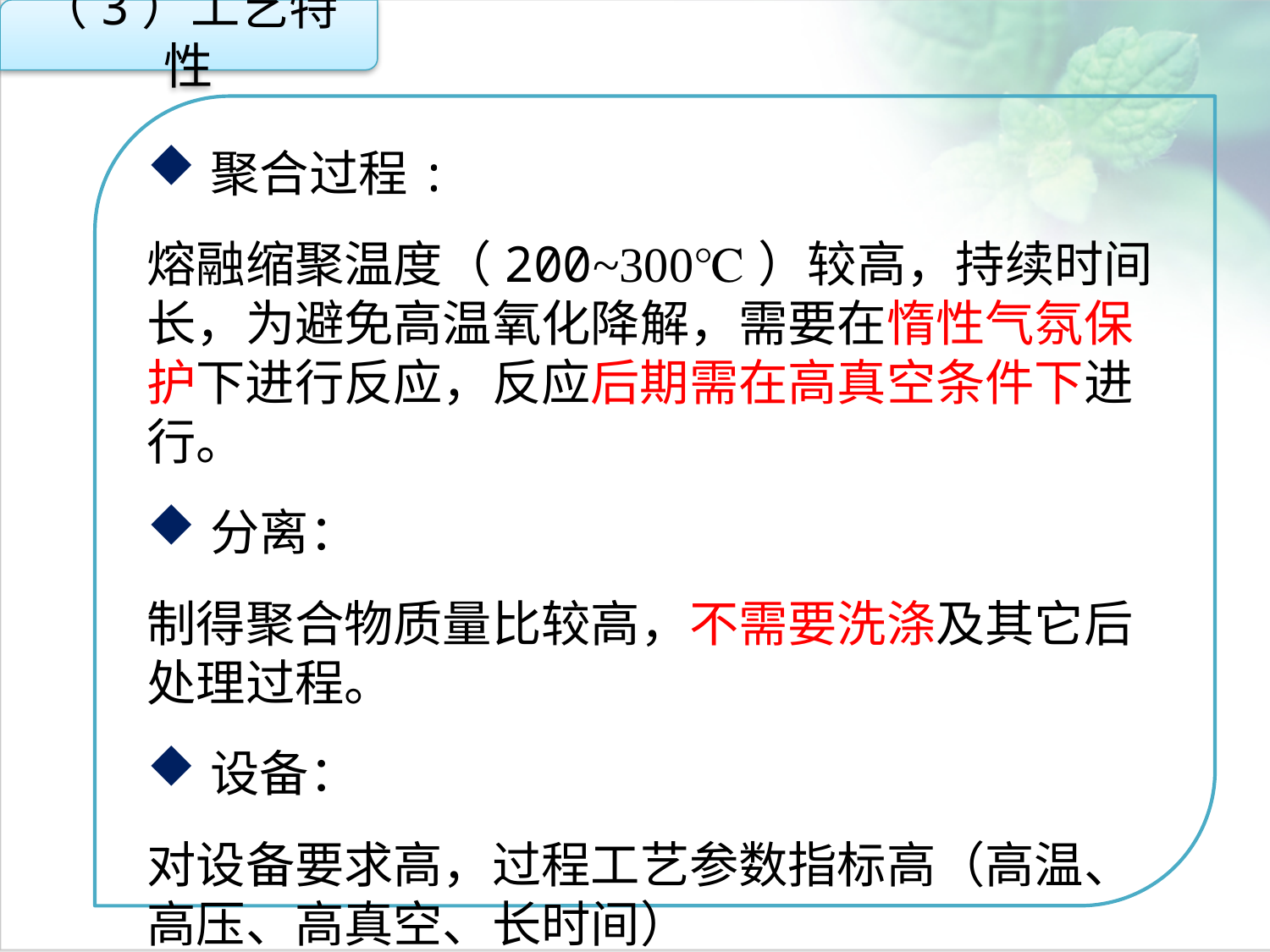

（3）工艺特性
聚合过程:
熔融缩聚温度（200~300℃）较高，持续时间长，为避免高温氧化降解，需要在惰性气氛保护下进行反应，反应后期需在高真空条件下进行。
分离：
制得聚合物质量比较高，不需要洗涤及其它后处理过程。
设备：
对设备要求高，过程工艺参数指标高（高温、高压、高真空、长时间）
点击添加文本
点击添加文本
点击添加文本
点击添加文本